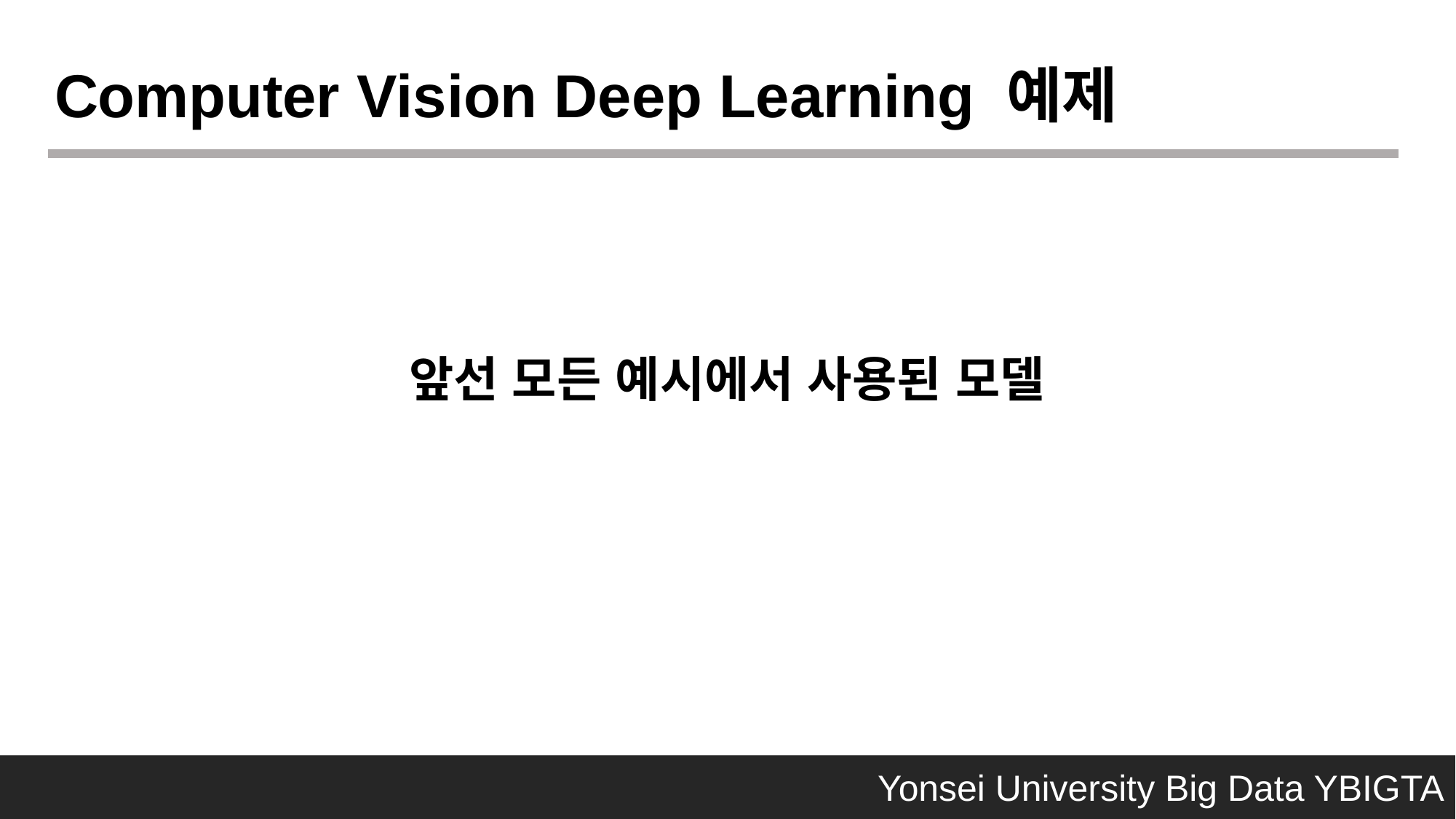

Computer Vision Deep Learning 예제
앞선 모든 예시에서 사용된 모델

 Yonsei University Big Data YBIGTA